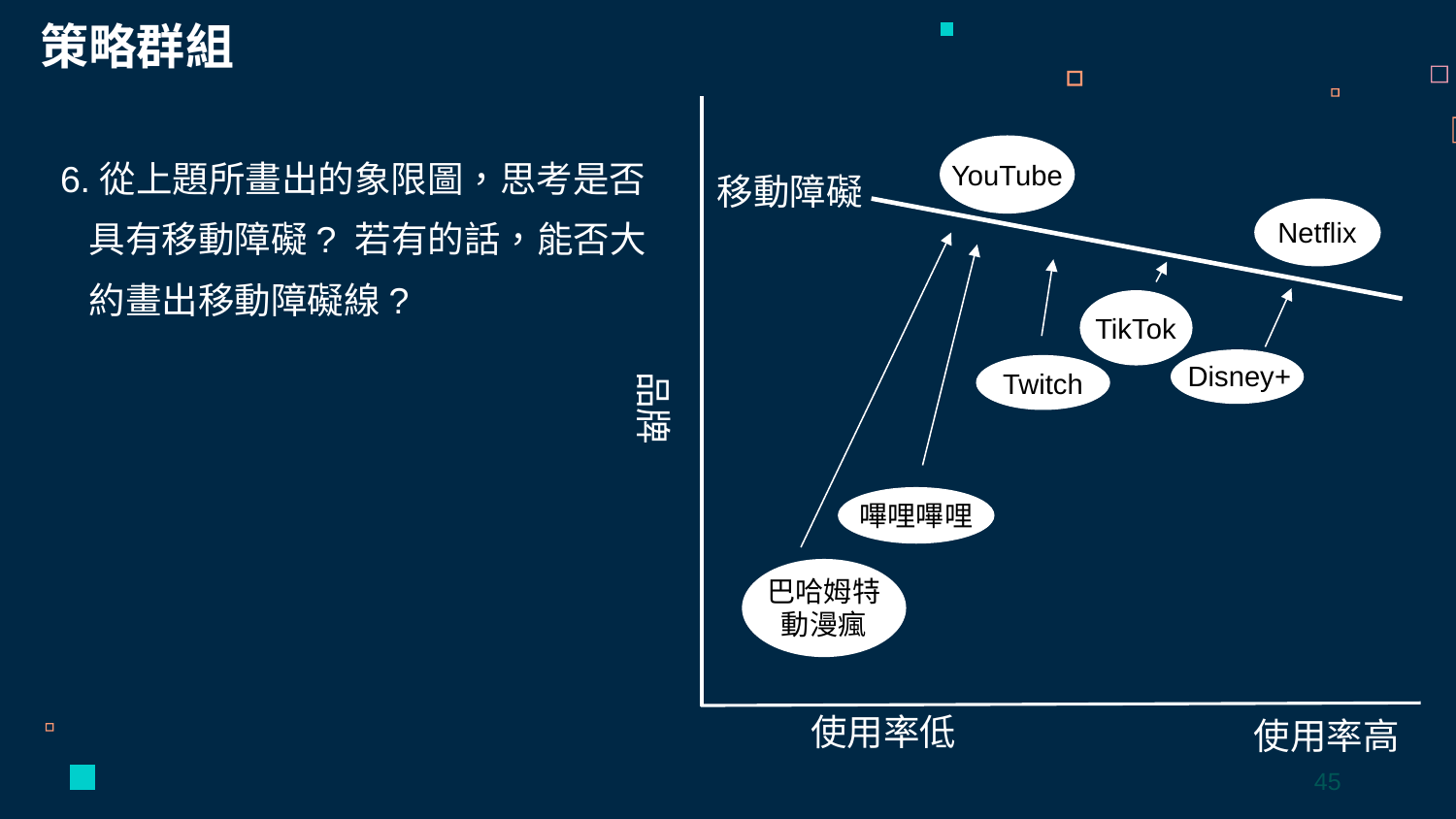

策略群組

YouTube

Netflix

TikTok

Disney+

Twitch
品牌

嗶哩嗶哩

巴哈姆特動漫瘋
使用率低
使用率高
6.從上題所畫出的象限圖，思考是否具有移動障礙? 若有的話，能否大約畫出移動障礙線?

移動障礙
45